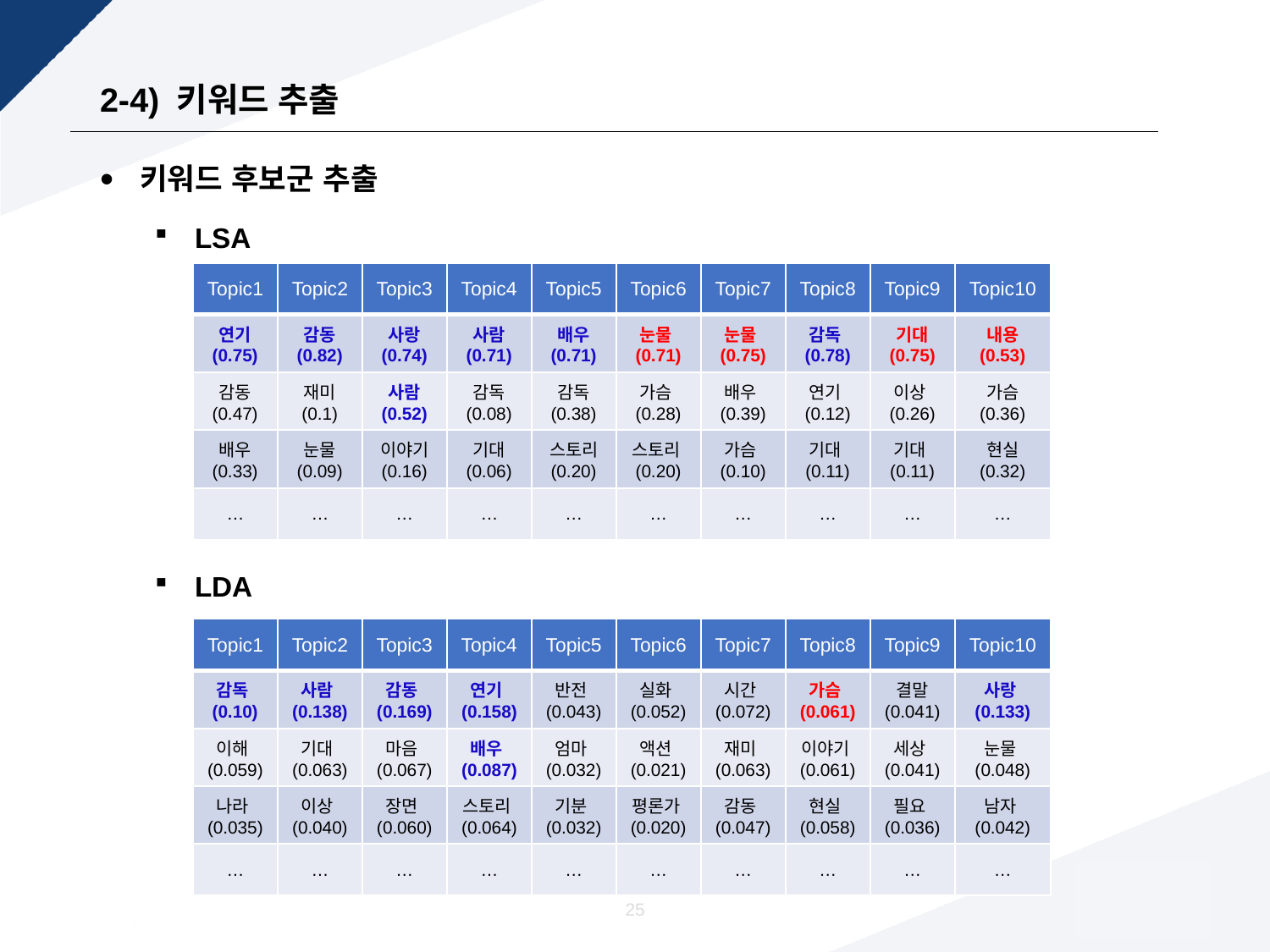

# 2-4) 키워드 추출
키워드 후보군 추출
LSA
| Topic1 | Topic2 | Topic3 | Topic4 | Topic5 | Topic6 | Topic7 | Topic8 | Topic9 | Topic10 |
| --- | --- | --- | --- | --- | --- | --- | --- | --- | --- |
| 연기 (0.75) | 감동 (0.82) | 사랑 (0.74) | 사람 (0.71) | 배우 (0.71) | 눈물(0.71) | 눈물(0.75) | 감독(0.78) | 기대 (0.75) | 내용 (0.53) |
| 감동 (0.47) | 재미 (0.1) | 사람 (0.52) | 감독 (0.08) | 감독 (0.38) | 가슴(0.28) | 배우(0.39) | 연기(0.12) | 이상(0.26) | 가슴 (0.36) |
| 배우 (0.33) | 눈물 (0.09) | 이야기 (0.16) | 기대 (0.06) | 스토리 (0.20) | 스토리(0.20) | 가슴(0.10) | 기대(0.11) | 기대(0.11) | 현실 (0.32) |
| … | … | … | … | … | … | … | … | … | … |
LDA
| Topic1 | Topic2 | Topic3 | Topic4 | Topic5 | Topic6 | Topic7 | Topic8 | Topic9 | Topic10 |
| --- | --- | --- | --- | --- | --- | --- | --- | --- | --- |
| 감독(0.10) | 사람(0.138) | 감동(0.169) | 연기(0.158) | 반전(0.043) | 실화(0.052) | 시간(0.072) | 가슴(0.061) | 결말 (0.041) | 사랑(0.133) |
| 이해(0.059) | 기대(0.063) | 마음(0.067) | 배우(0.087) | 엄마(0.032) | 액션(0.021) | 재미(0.063) | 이야기(0.061) | 세상(0.041) | 눈물(0.048) |
| 나라(0.035) | 이상(0.040) | 장면(0.060) | 스토리(0.064) | 기분(0.032) | 평론가(0.020) | 감동(0.047) | 현실(0.058) | 필요(0.036) | 남자(0.042) |
| … | … | … | … | … | … | … | … | … | … |